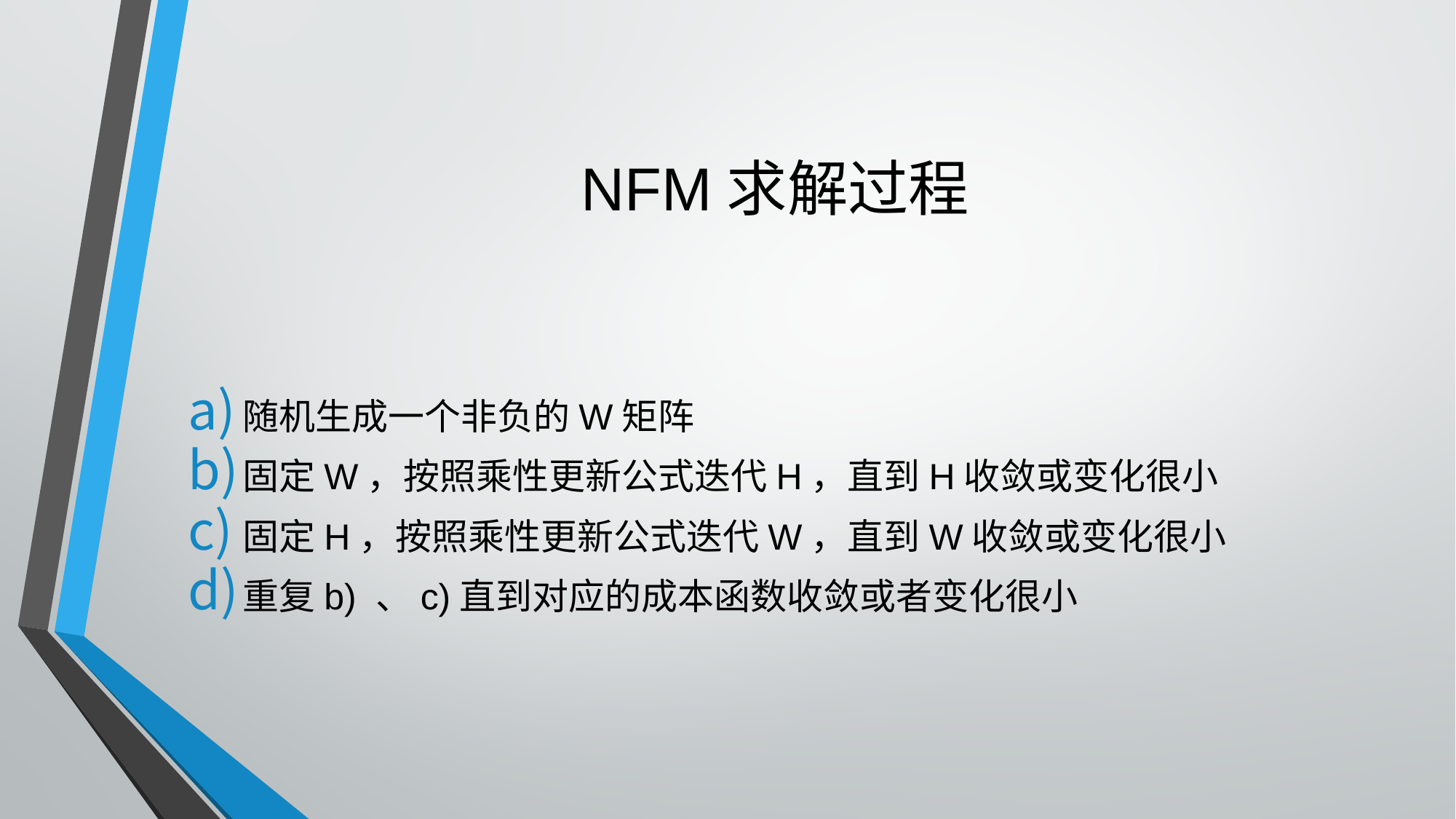

# NFM求解过程
随机生成一个非负的W矩阵
固定W，按照乘性更新公式迭代H，直到H收敛或变化很小
固定H，按照乘性更新公式迭代W，直到W收敛或变化很小
重复b) 、c)直到对应的成本函数收敛或者变化很小